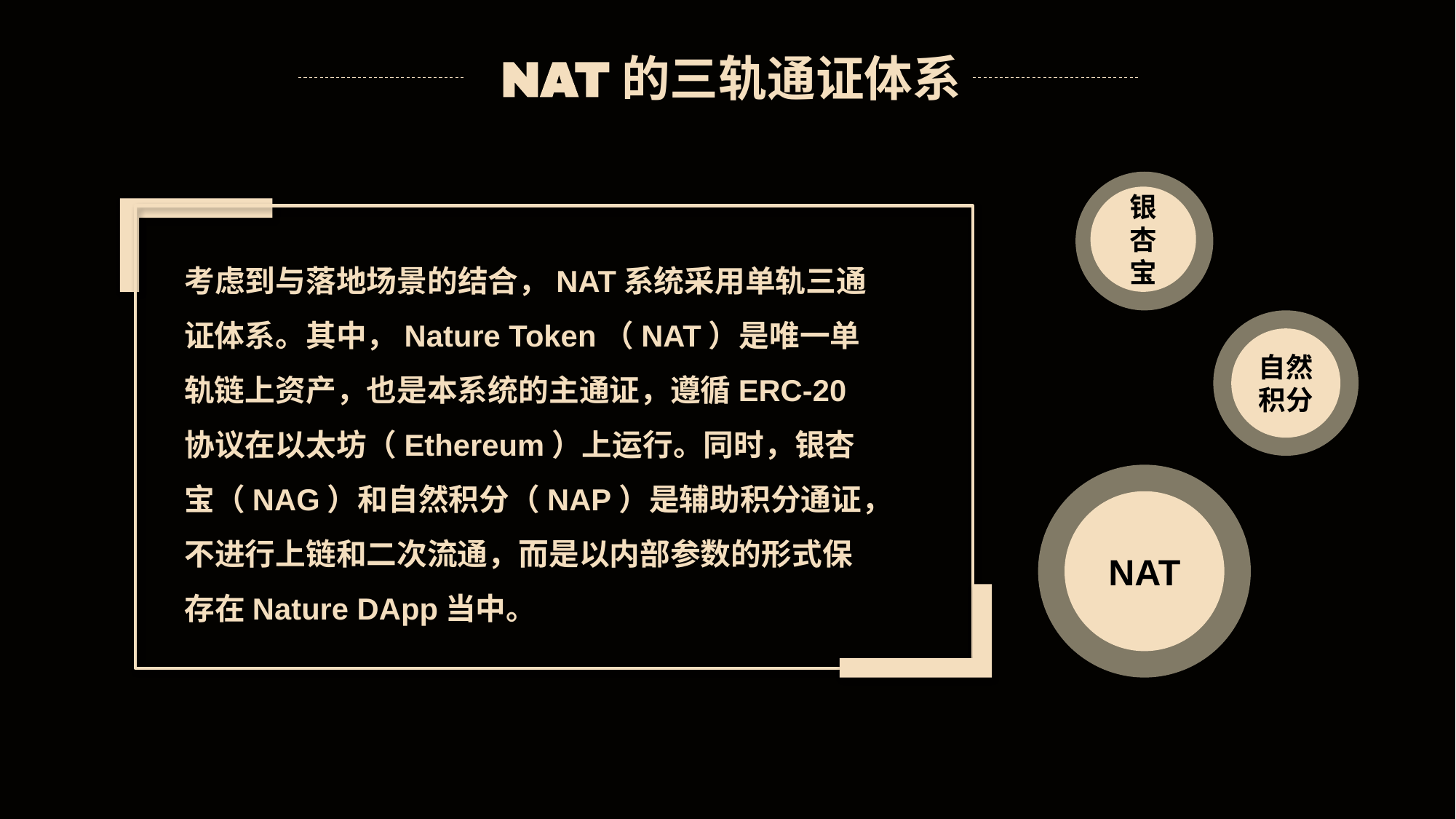

NAT的三轨通证体系

银杏宝

考虑到与落地场景的结合，NAT系统采用单轨三通证体系。其中，Nature Token（NAT）是唯一单轨链上资产，也是本系统的主通证，遵循ERC-20协议在以太坊（Ethereum）上运行。同时，银杏宝（NAG）和自然积分（NAP）是辅助积分通证，不进行上链和二次流通，而是以内部参数的形式保存在Nature DApp当中。

自然积分

NAT